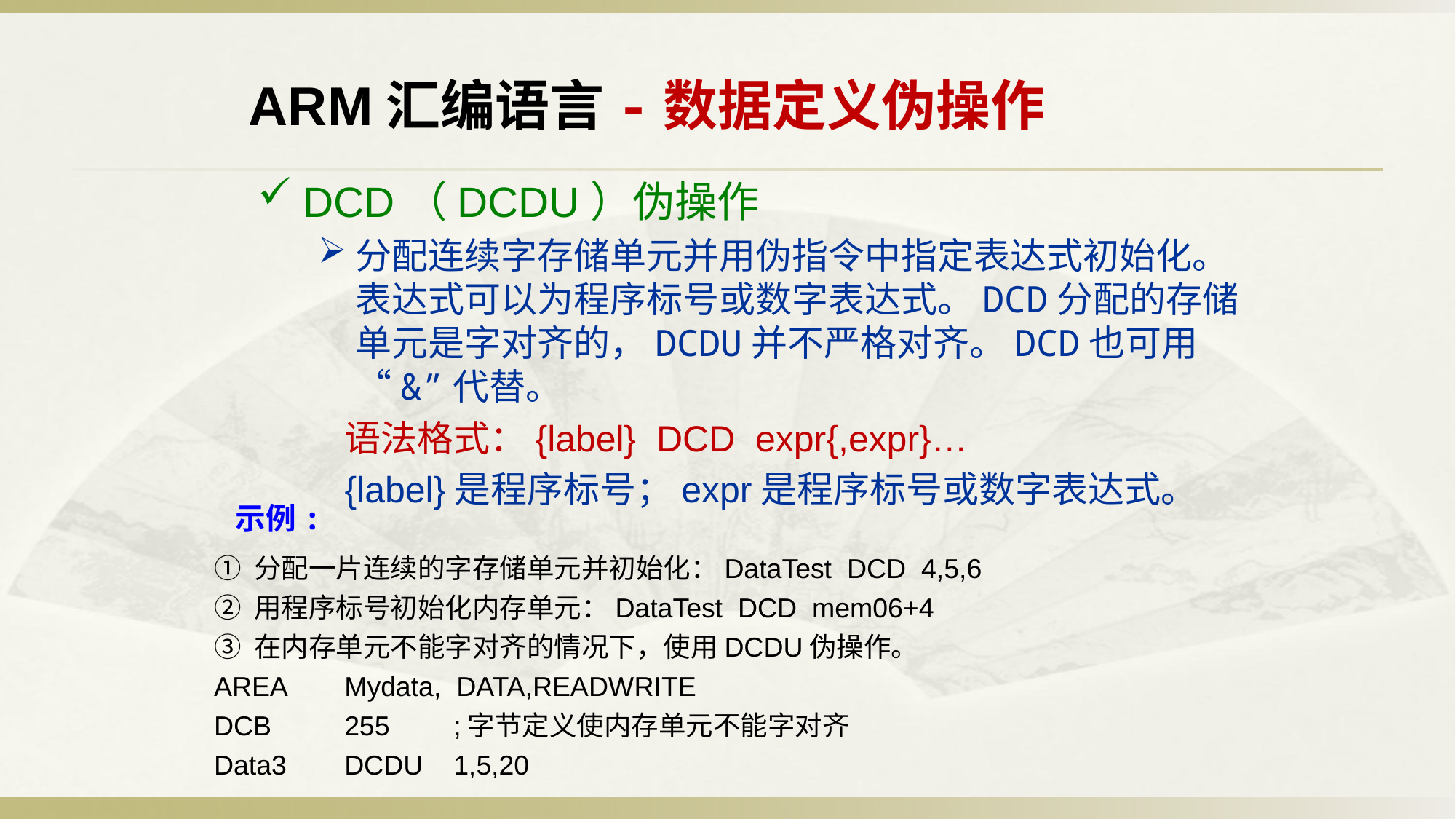

ARM汇编语言-数据定义伪操作
DCD（DCDU）伪操作
分配连续字存储单元并用伪指令中指定表达式初始化。表达式可以为程序标号或数字表达式。DCD分配的存储单元是字对齐的，DCDU并不严格对齐。DCD也可用“&”代替。
语法格式：{label}  DCD  expr{,expr}…
{label}是程序标号；expr是程序标号或数字表达式。

示例:
① 分配一片连续的字存储单元并初始化：DataTest  DCD  4,5,6
② 用程序标号初始化内存单元：DataTest  DCD  mem06+4
③ 在内存单元不能字对齐的情况下，使用DCDU伪操作。
AREA	Mydata,  DATA,READWRITE
DCB	255 	;字节定义使内存单元不能字对齐
Data3	DCDU	1,5,20